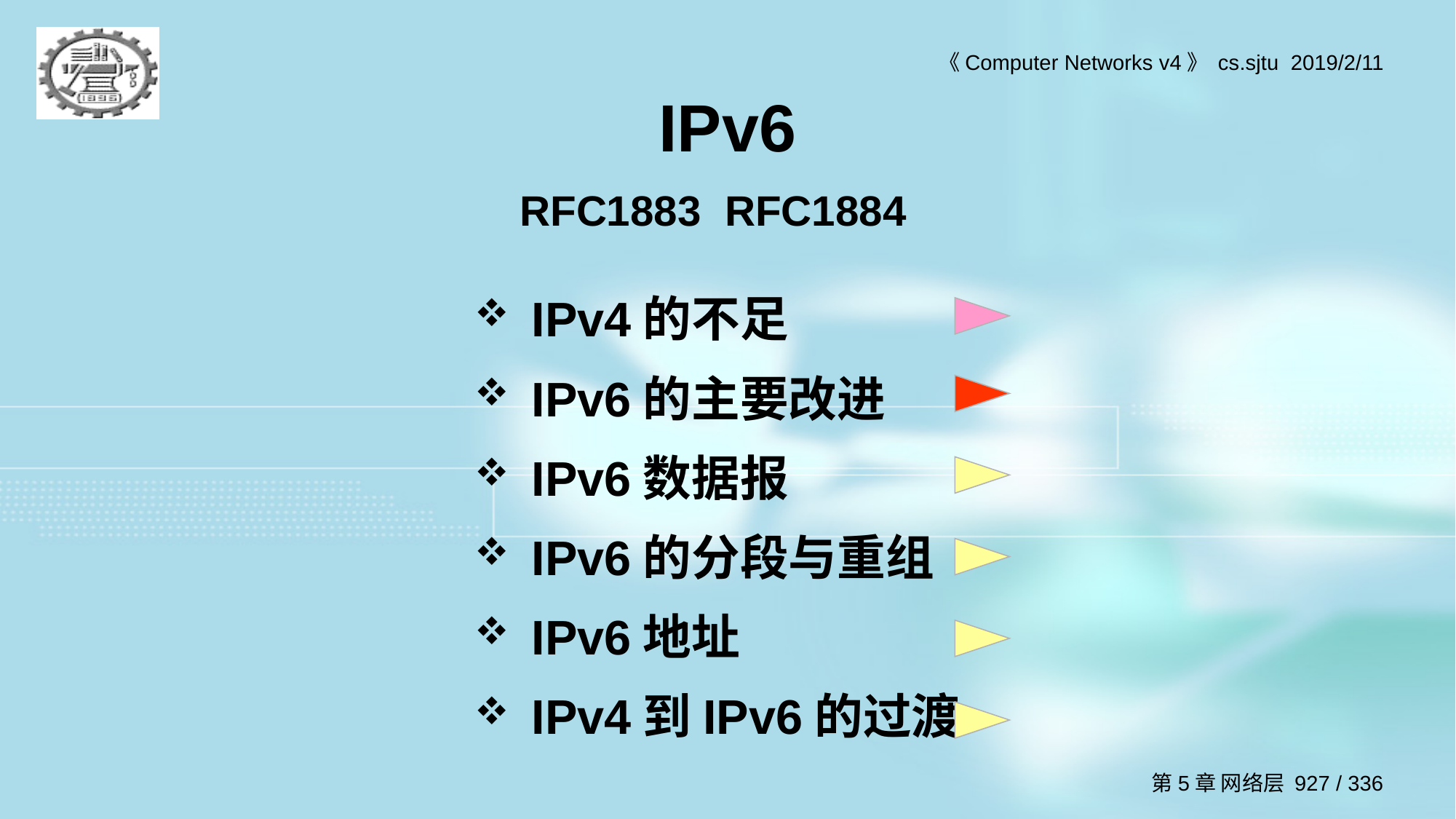

# IPv6
RFC1883  RFC1884
IPv4的不足
IPv6的主要改进
IPv6数据报
IPv6的分段与重组
IPv6地址
IPv4到IPv6的过渡